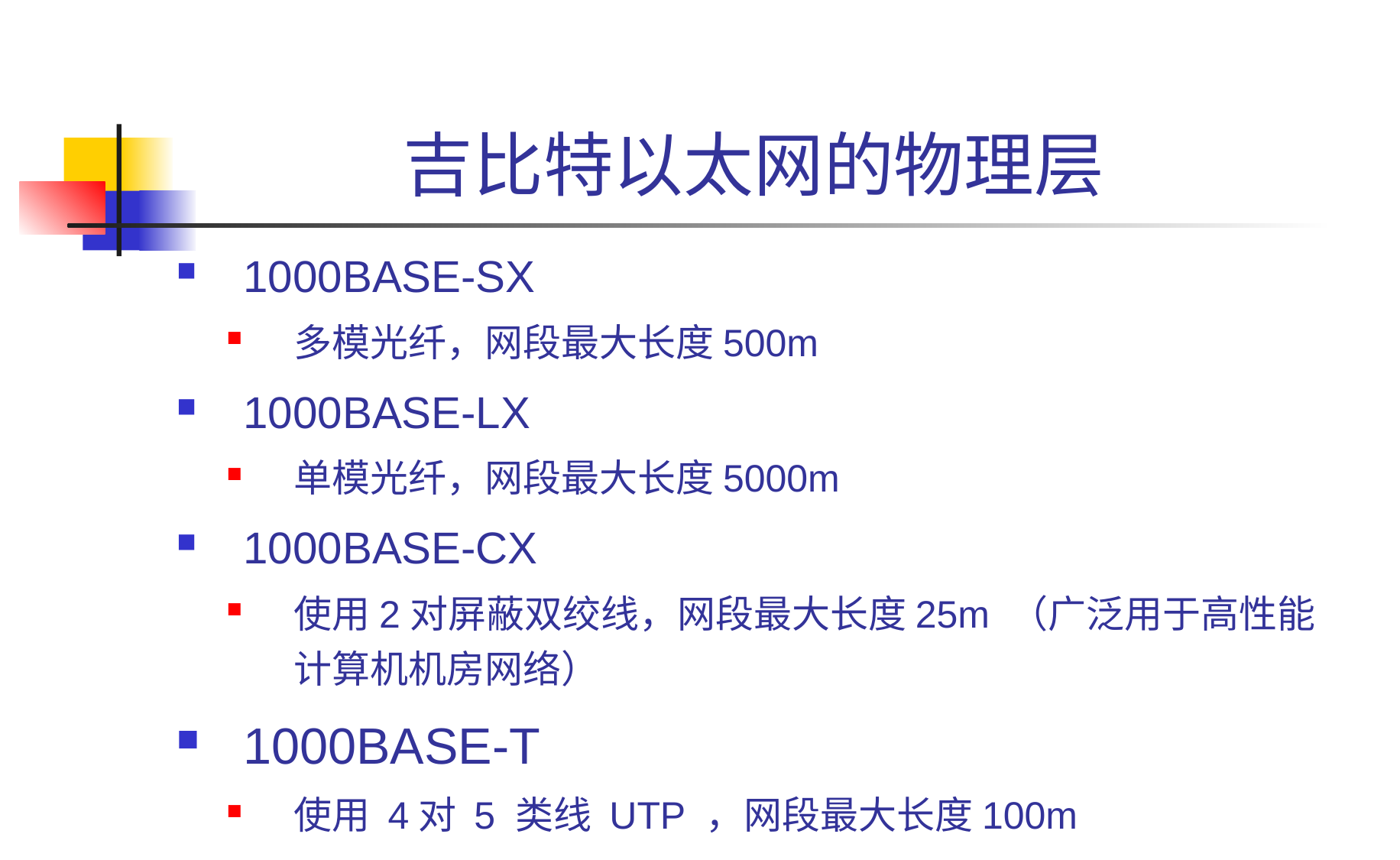

# 吉比特以太网的物理层
1000BASE-SX
多模光纤，网段最大长度500m
1000BASE-LX
单模光纤，网段最大长度5000m
1000BASE-CX
使用2对屏蔽双绞线，网段最大长度25m （广泛用于高性能计算机机房网络）
1000BASE-T
使用 4对 5 类线 UTP ，网段最大长度100m